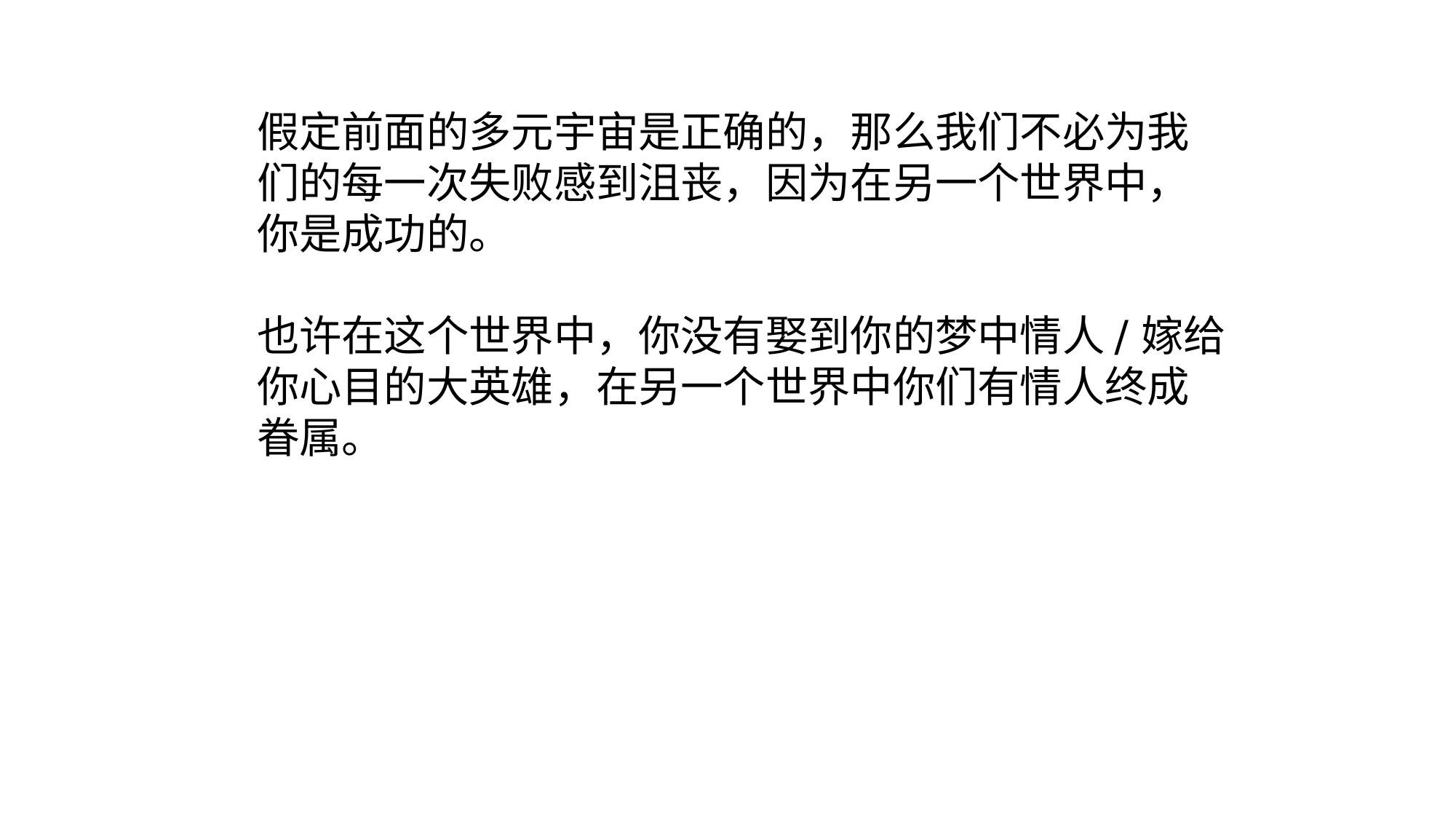

假定前面的多元宇宙是正确的，那么我们不必为我
们的每一次失败感到沮丧，因为在另一个世界中，
你是成功的。

也许在这个世界中，你没有娶到你的梦中情人/嫁给
你心目的大英雄，在另一个世界中你们有情人终成
眷属。